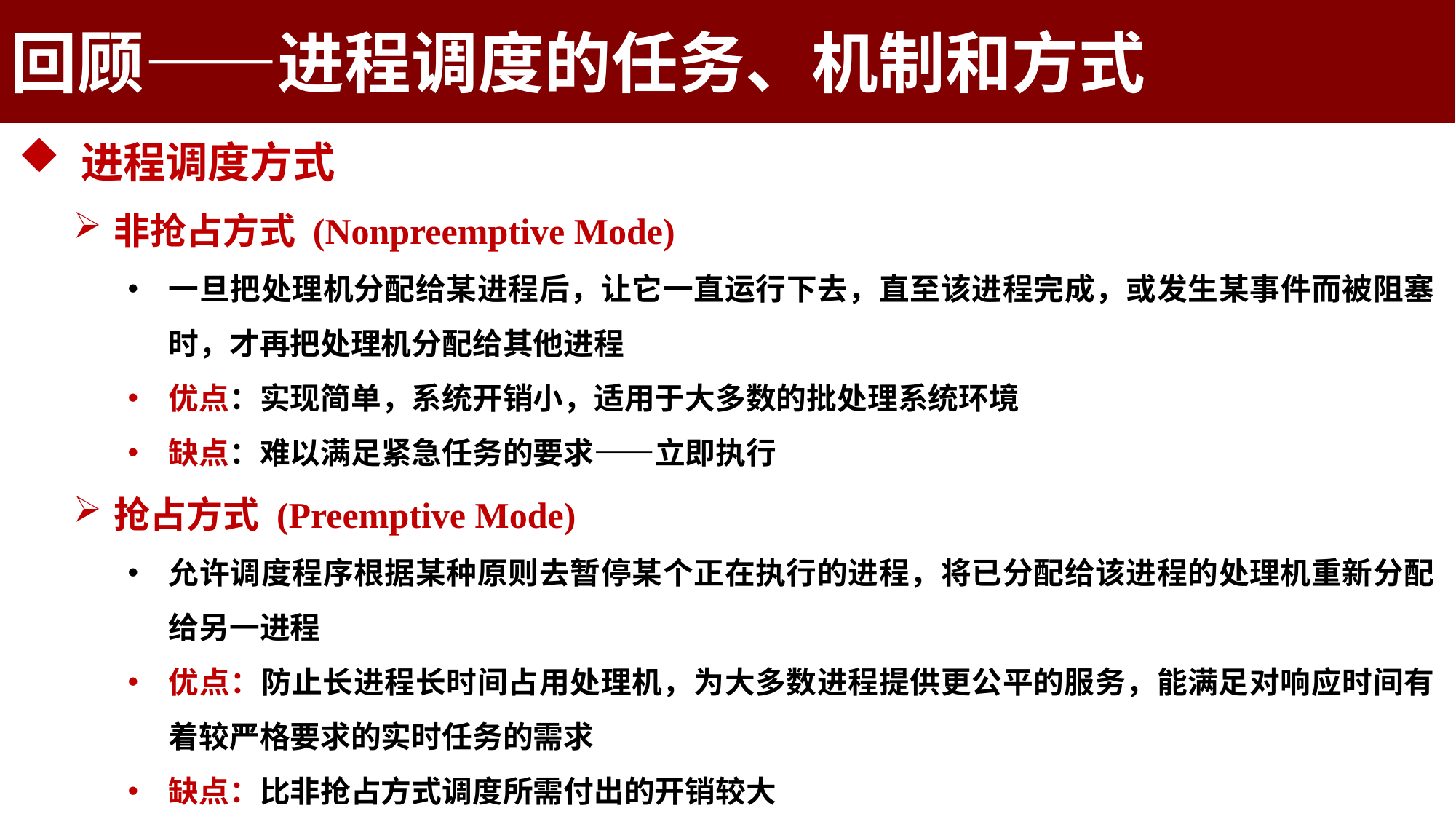

回顾——进程调度的任务、机制和方式

 进程调度方式
非抢占方式 (Nonpreemptive Mode)
一旦把处理机分配给某进程后，让它一直运行下去，直至该进程完成，或发生某事件而被阻塞时，才再把处理机分配给其他进程
优点：实现简单，系统开销小，适用于大多数的批处理系统环境
缺点：难以满足紧急任务的要求——立即执行
抢占方式 (Preemptive Mode)
允许调度程序根据某种原则去暂停某个正在执行的进程，将已分配给该进程的处理机重新分配给另一进程
优点：防止长进程长时间占用处理机，为大多数进程提供更公平的服务，能满足对响应时间有着较严格要求的实时任务的需求
缺点：比非抢占方式调度所需付出的开销较大